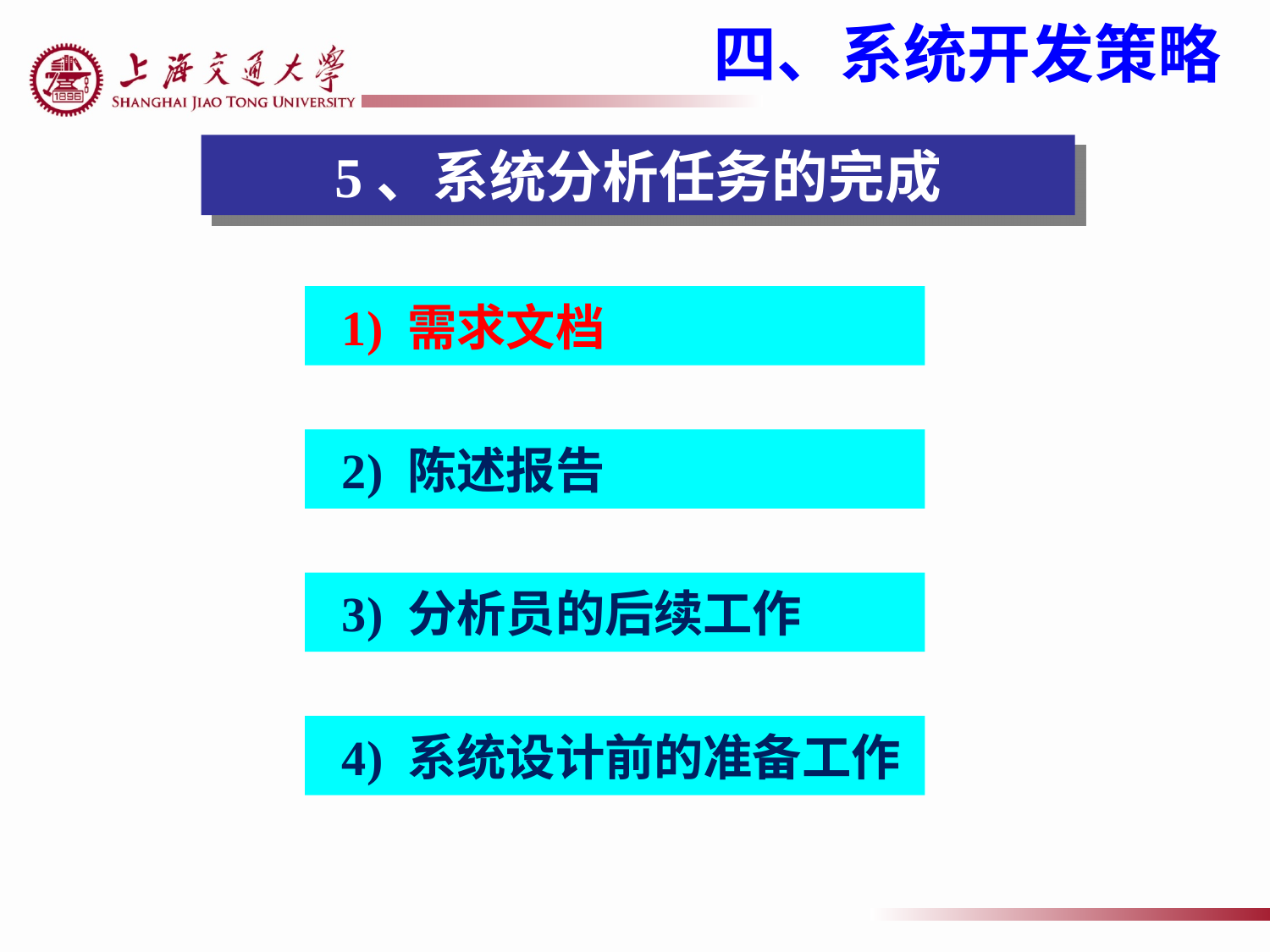

四、系统开发策略
5、系统分析任务的完成
  1) 需求文档
  2) 陈述报告
  3) 分析员的后续工作
  4) 系统设计前的准备工作